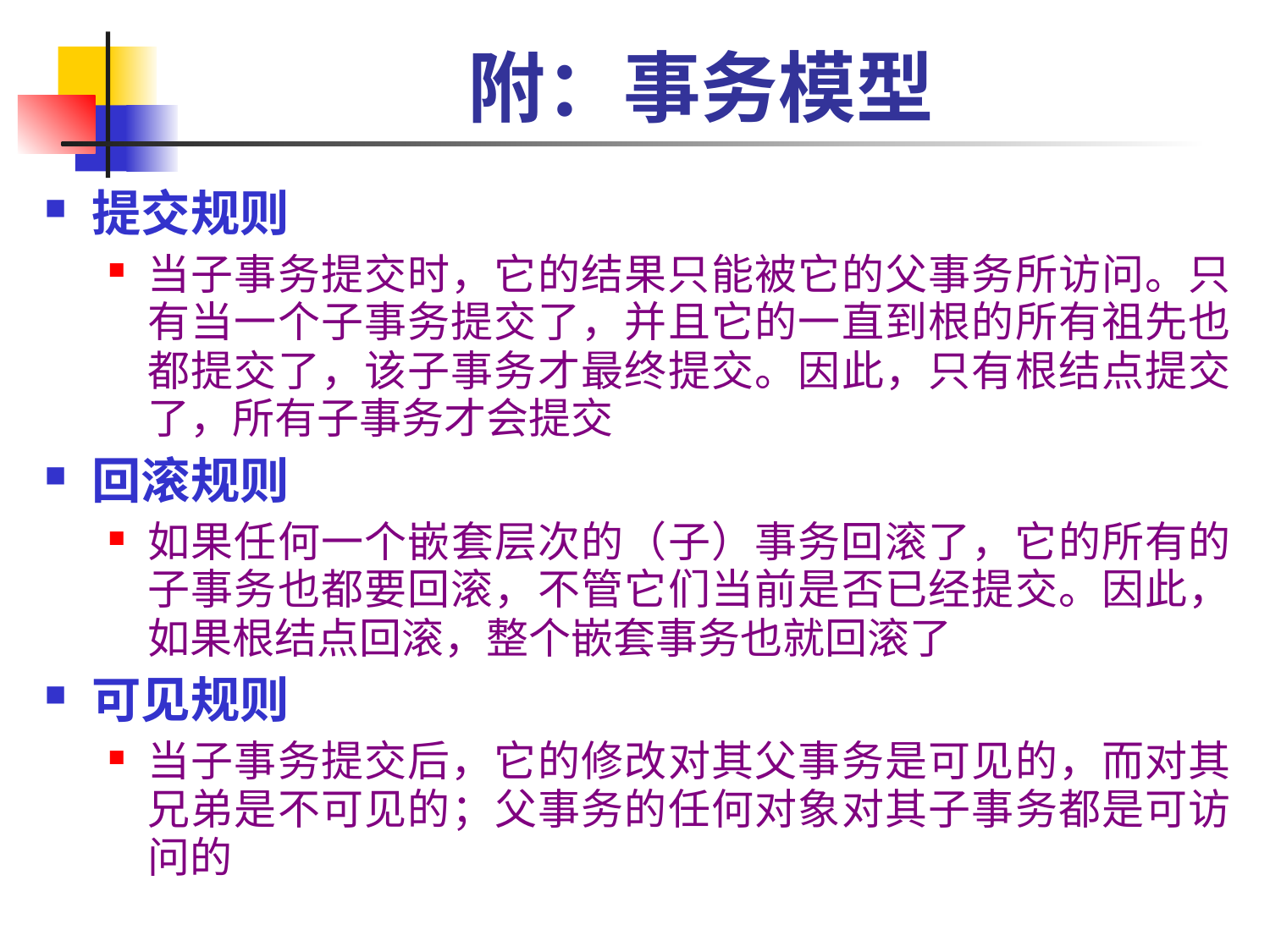

# 附：事务模型
提交规则
当子事务提交时，它的结果只能被它的父事务所访问。只有当一个子事务提交了，并且它的一直到根的所有祖先也都提交了，该子事务才最终提交。因此，只有根结点提交了，所有子事务才会提交
回滚规则
如果任何一个嵌套层次的（子）事务回滚了，它的所有的子事务也都要回滚，不管它们当前是否已经提交。因此，如果根结点回滚，整个嵌套事务也就回滚了
可见规则
当子事务提交后，它的修改对其父事务是可见的，而对其兄弟是不可见的；父事务的任何对象对其子事务都是可访问的